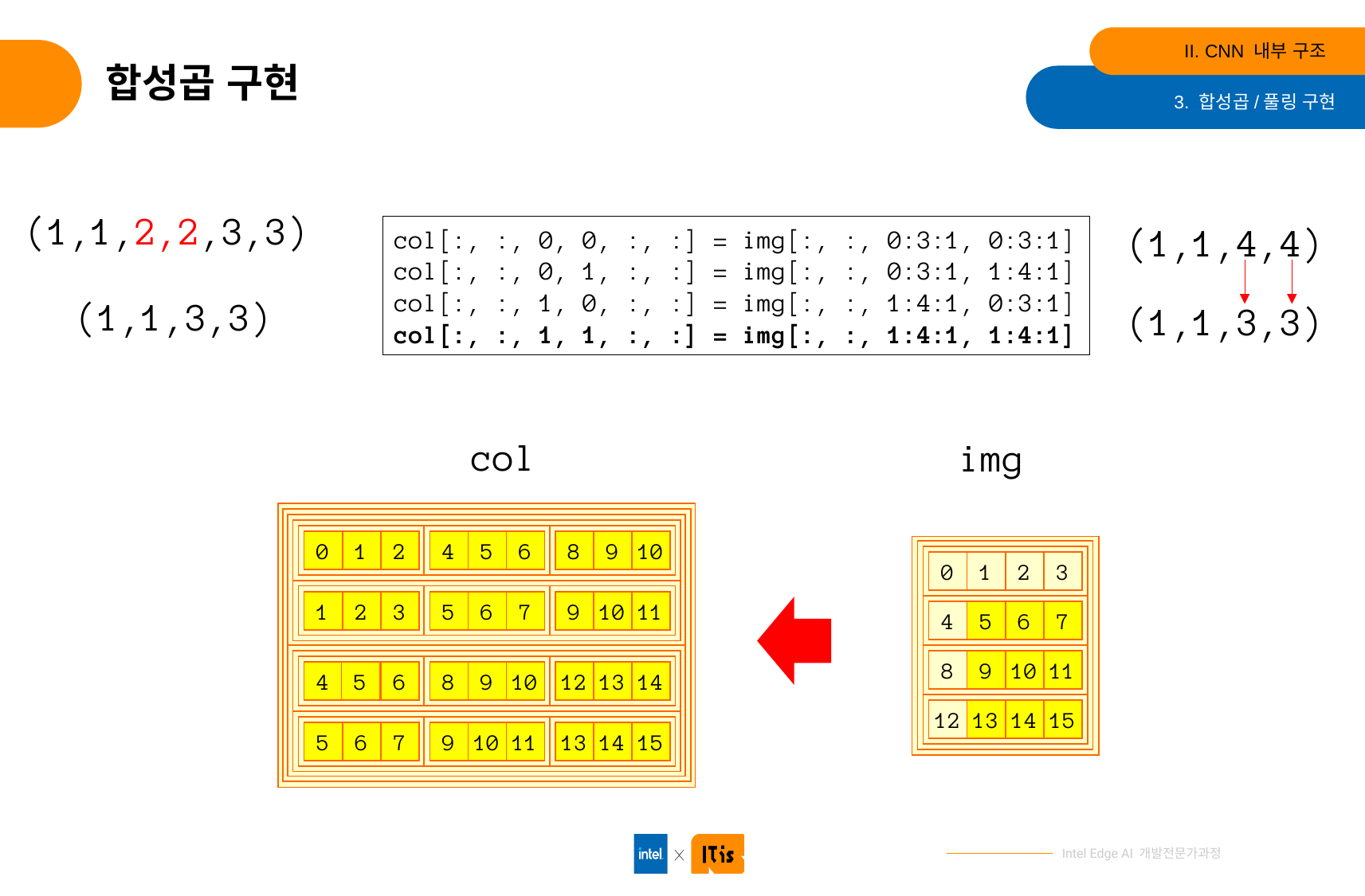

II. CNN 내부 구조
# 합성곱 구현
3. 합성곱/풀링 구현
(1,1,2,2,3,3)
(1,1,4,4)
col[:, :, 0, 0, :, :] = img[:, :, 0:3:1, 0:3:1]
col[:, :, 0, 1, :, :] = img[:, :, 0:3:1, 1:4:1]
col[:, :, 1, 0, :, :] = img[:, :, 1:4:1, 0:3:1]
col[:, :, 1, 1, :, :] = img[:, :, 1:4:1, 1:4:1]
(1,1,3,3)
(1,1,3,3)
col
img

0
1
2
4
5
6
8
9
10

0
1
2
3

1
2
3
5
6
7
9
10
11

4
5
6
7

8
9
10
11

4
5
6
8
9
10
12
13
14

12
13
14
15

5
6
7
9
10
11
13
14
15